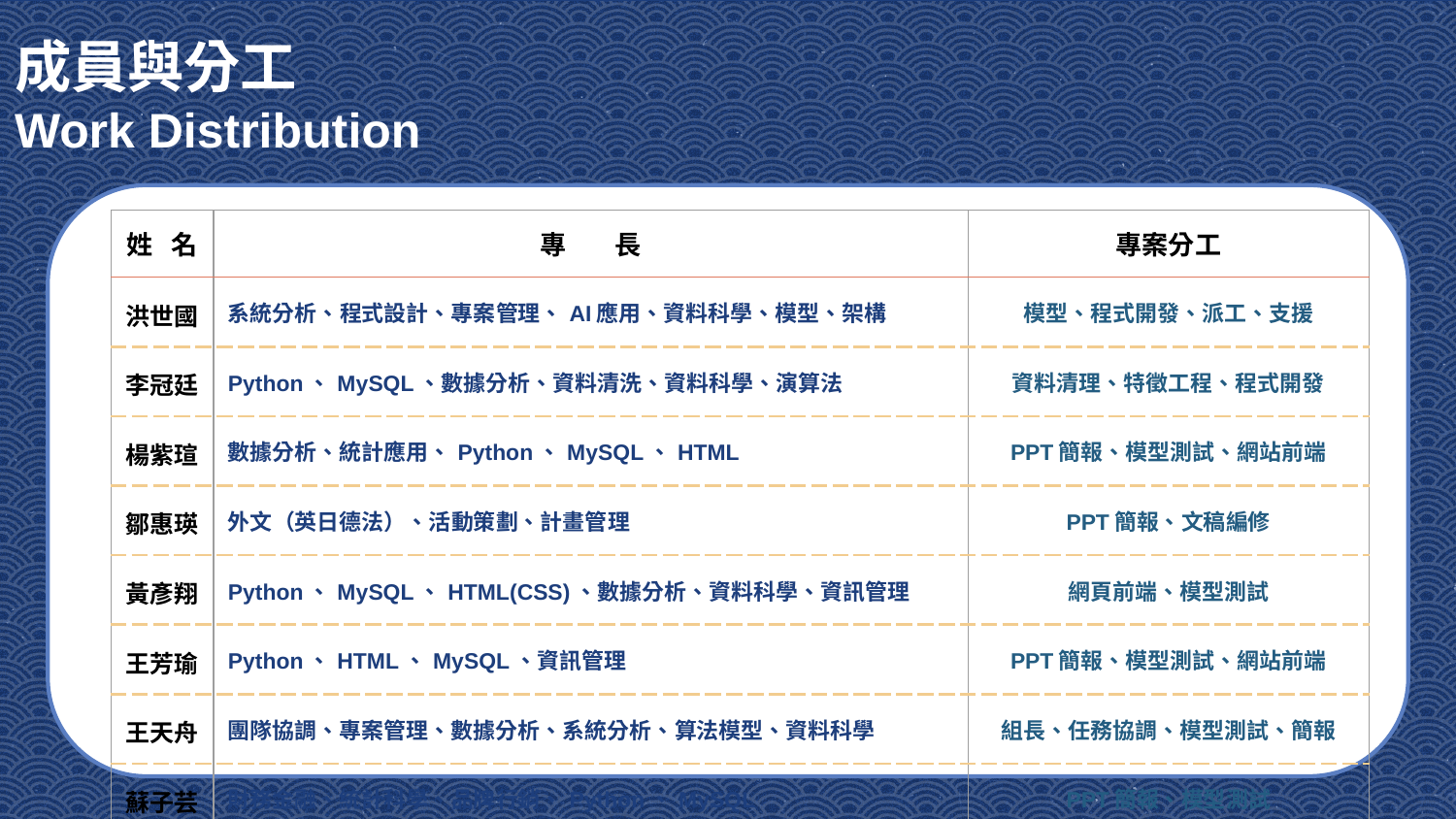

成員與分工
Work Distribution

| 姓 名 | 專 長 | 專案分工 |
| --- | --- | --- |
| 洪世國 | 系統分析、程式設計、專案管理、AI應用、資料科學、模型、架構 | 模型、程式開發、派工、支援 |
| 李冠廷 | Python、MySQL、數據分析、資料清洗、資料科學、演算法 | 資料清理、特徵工程、程式開發 |
| 楊紫瑄 | 數據分析、統計應用、Python、MySQL、HTML | PPT簡報、模型測試、網站前端 |
| 鄒惠瑛 | 外文（英日德法）、活動策劃、計畫管理 | PPT簡報、文稿編修 |
| 黃彥翔 | Python、MySQL、HTML(CSS)、數據分析、資料科學、資訊管理 | 網頁前端、模型測試 |
| 王芳瑜 | Python、HTML、MySQL、資訊管理 | PPT簡報、模型測試、網站前端 |
| 王天舟 | 團隊協調、專案管理、數據分析、系統分析、算法模型、資料科學 | 組長、任務協調、模型測試、簡報 |
| 蘇子芸 | 財務金融、統計科學、品牌行銷、Python、MySQL | PPT簡報、模型測試 |